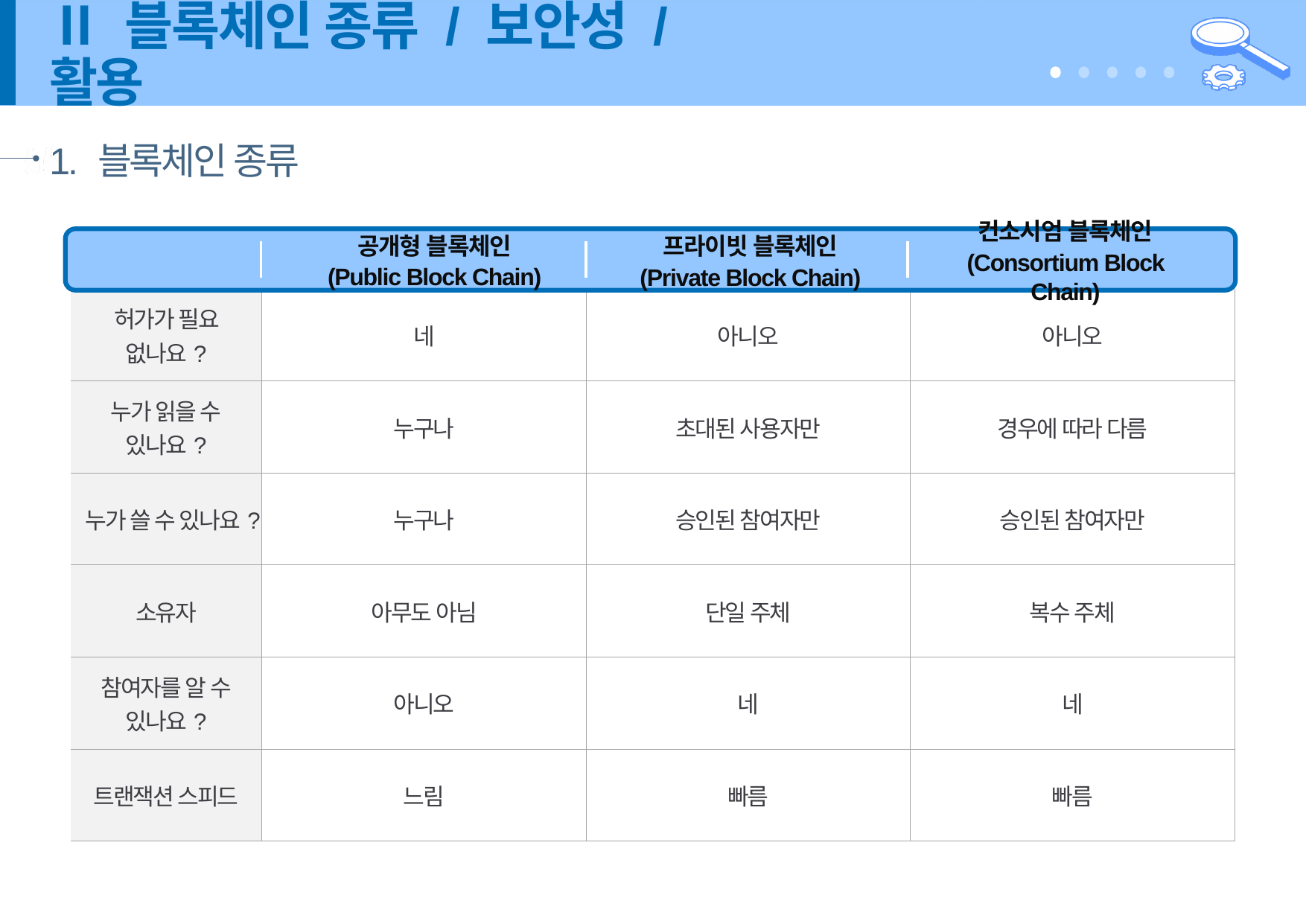

# Ⅱ 블록체인 종류 / 보안성 / 활용
1. 블록체인 종류

공개형 블록체인
(Public Block Chain)
컨소시엄 블록체인
(Consortium Block Chain)
프라이빗 블록체인
(Private Block Chain)

| 허가가 필요 없나요? | 네 | 아니오 | 아니오 |
| --- | --- | --- | --- |
| 누가 읽을 수 있나요? | 누구나 | 초대된 사용자만 | 경우에 따라 다름 |
| 누가 쓸 수 있나요? | 누구나 | 승인된 참여자만 | 승인된 참여자만 |
| 소유자 | 아무도 아님 | 단일 주체 | 복수 주체 |
| 참여자를 알 수 있나요? | 아니오 | 네 | 네 |
| 트랜잭션 스피드 | 느림 | 빠름 | 빠름 |